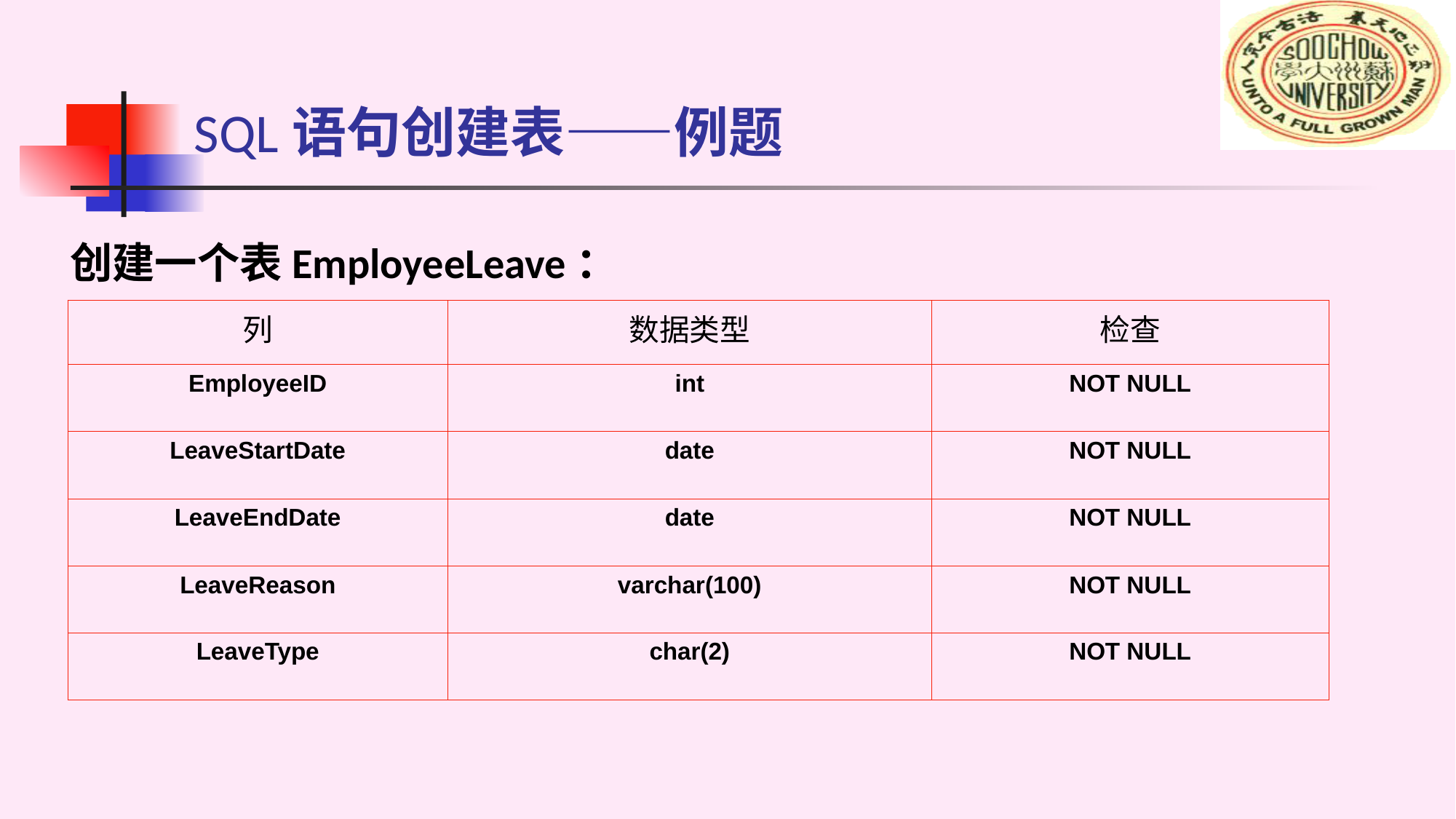

# SQL语句创建表——例题
创建一个表EmployeeLeave：
| 列 | 数据类型 | 检查 |
| --- | --- | --- |
| EmployeeID | int | NOT NULL |
| LeaveStartDate | date | NOT NULL |
| LeaveEndDate | date | NOT NULL |
| LeaveReason | varchar(100) | NOT NULL |
| LeaveType | char(2) | NOT NULL |